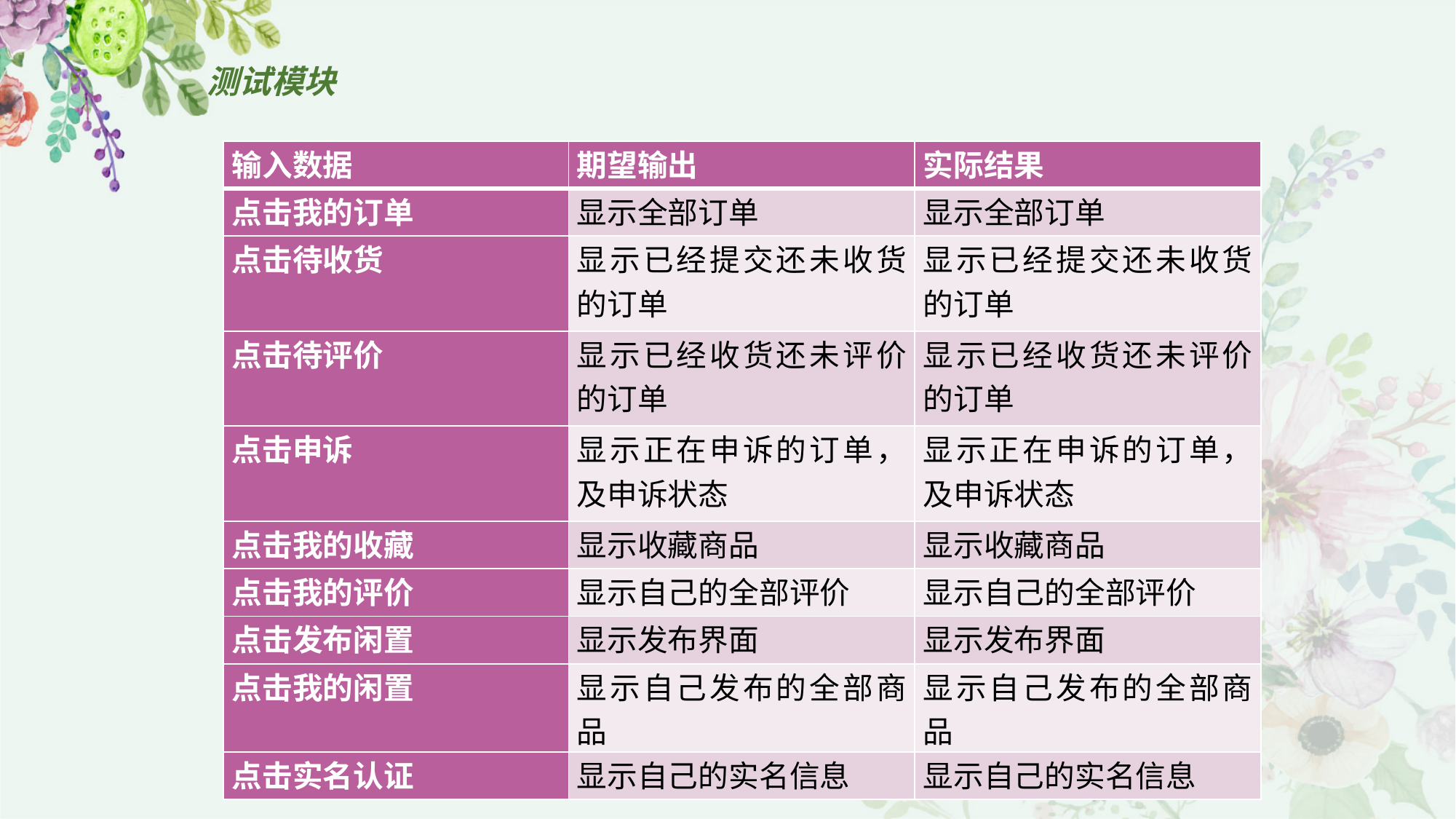

# 测试模块
| 输入数据 | 期望输出 | 实际结果 |
| --- | --- | --- |
| 点击我的订单 | 显示全部订单 | 显示全部订单 |
| 点击待收货 | 显示已经提交还未收货的订单 | 显示已经提交还未收货的订单 |
| 点击待评价 | 显示已经收货还未评价的订单 | 显示已经收货还未评价的订单 |
| 点击申诉 | 显示正在申诉的订单，及申诉状态 | 显示正在申诉的订单，及申诉状态 |
| 点击我的收藏 | 显示收藏商品 | 显示收藏商品 |
| 点击我的评价 | 显示自己的全部评价 | 显示自己的全部评价 |
| 点击发布闲置 | 显示发布界面 | 显示发布界面 |
| 点击我的闲置 | 显示自己发布的全部商品 | 显示自己发布的全部商品 |
| 点击实名认证 | 显示自己的实名信息 | 显示自己的实名信息 |